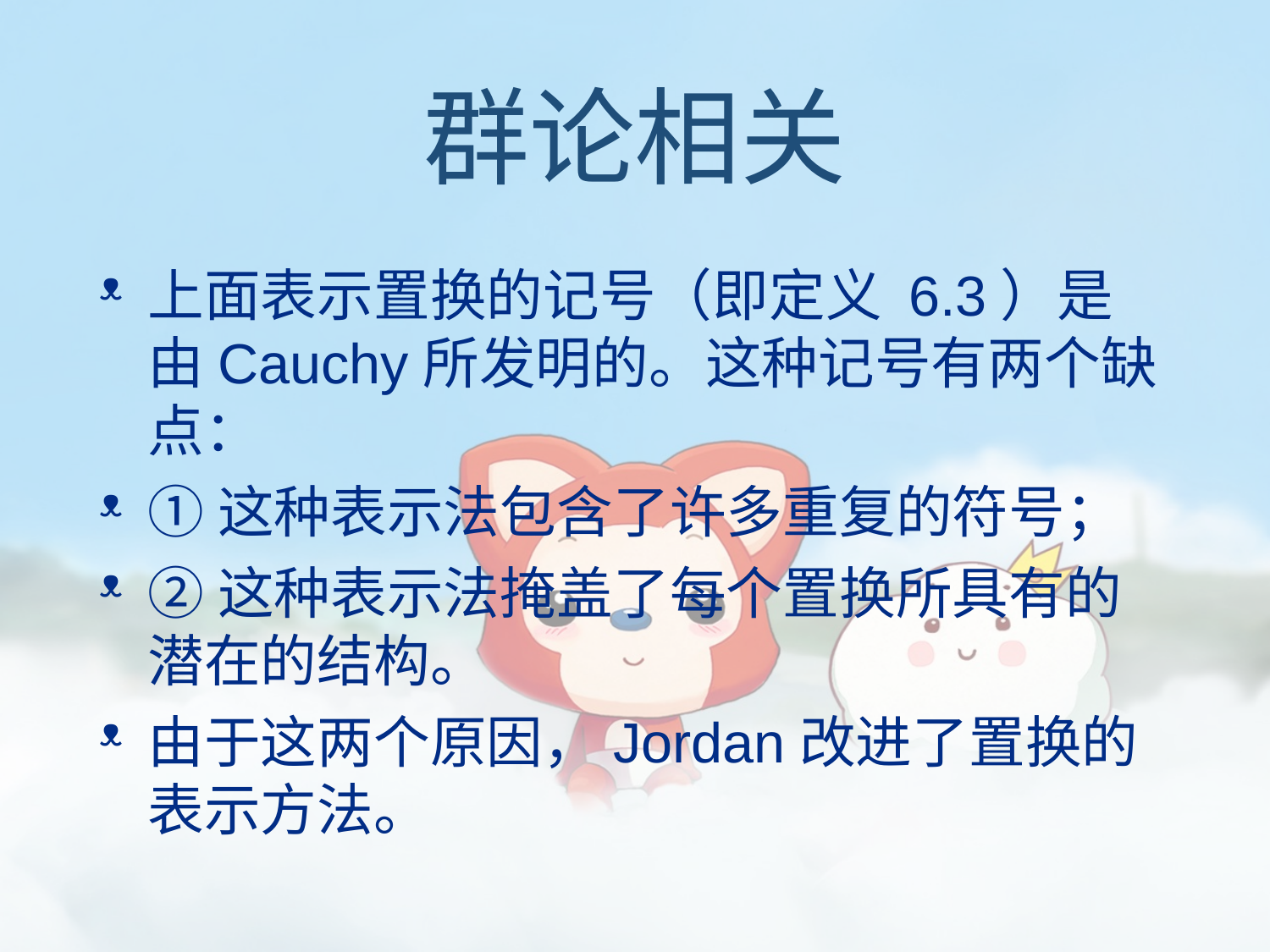

# 群论相关
上面表示置换的记号（即定义 6.3）是由Cauchy所发明的。这种记号有两个缺点：
①这种表示法包含了许多重复的符号；
②这种表示法掩盖了每个置换所具有的潜在的结构。
由于这两个原因，Jordan改进了置换的表示方法。

138